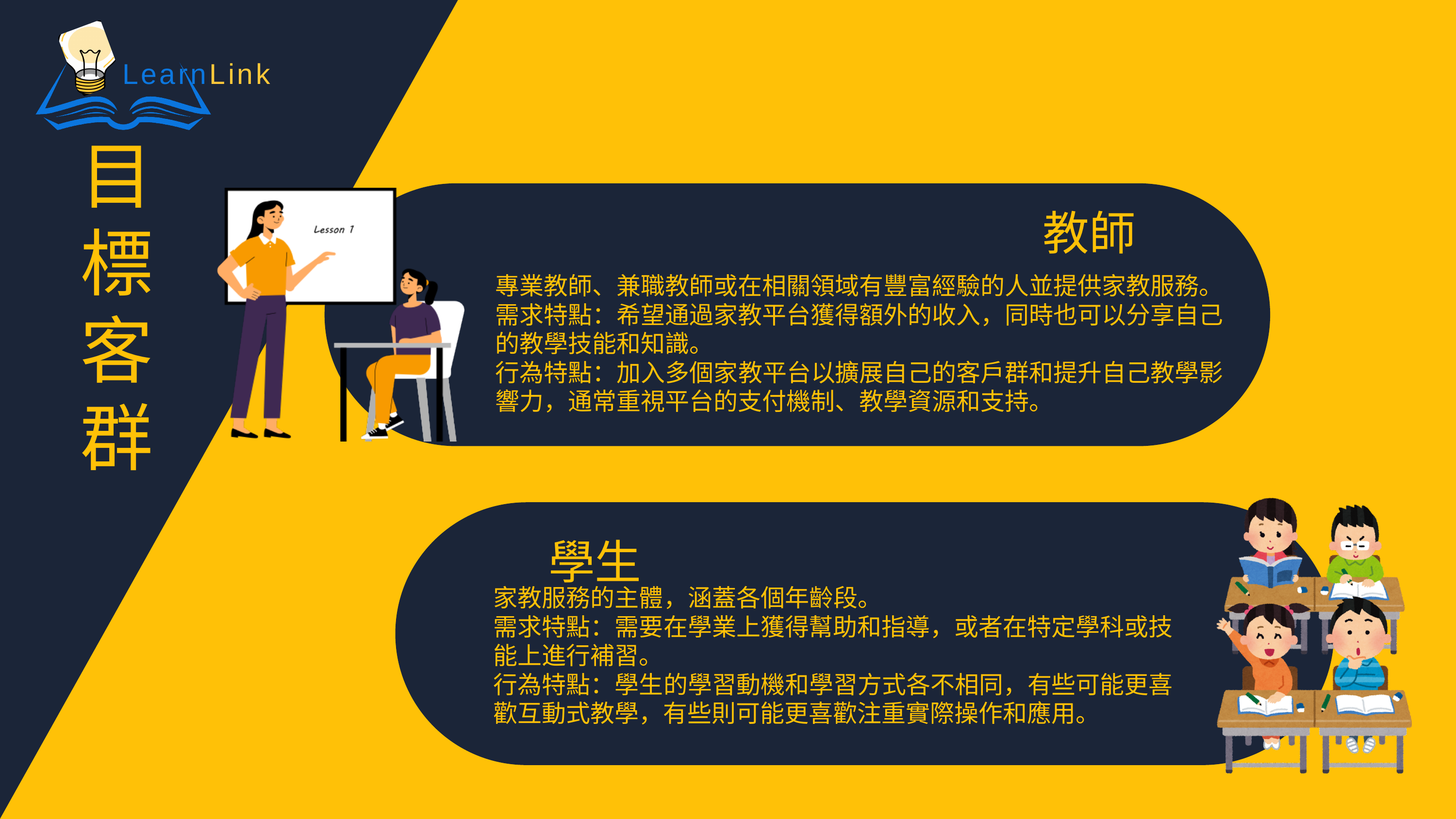

LearnLink

目標客群

教師
專業教師、兼職教師或在相關領域有豐富經驗的人並提供家教服務。
需求特點：希望通過家教平台獲得額外的收入，同時也可以分享自己的教學技能和知識。
行為特點：加入多個家教平台以擴展自己的客戶群和提升自己教學影響力，通常重視平台的支付機制、教學資源和支持。

學生
家教服務的主體，涵蓋各個年齡段。
需求特點：需要在學業上獲得幫助和指導，或者在特定學科或技能上進行補習。
行為特點：學生的學習動機和學習方式各不相同，有些可能更喜歡互動式教學，有些則可能更喜歡注重實際操作和應用。